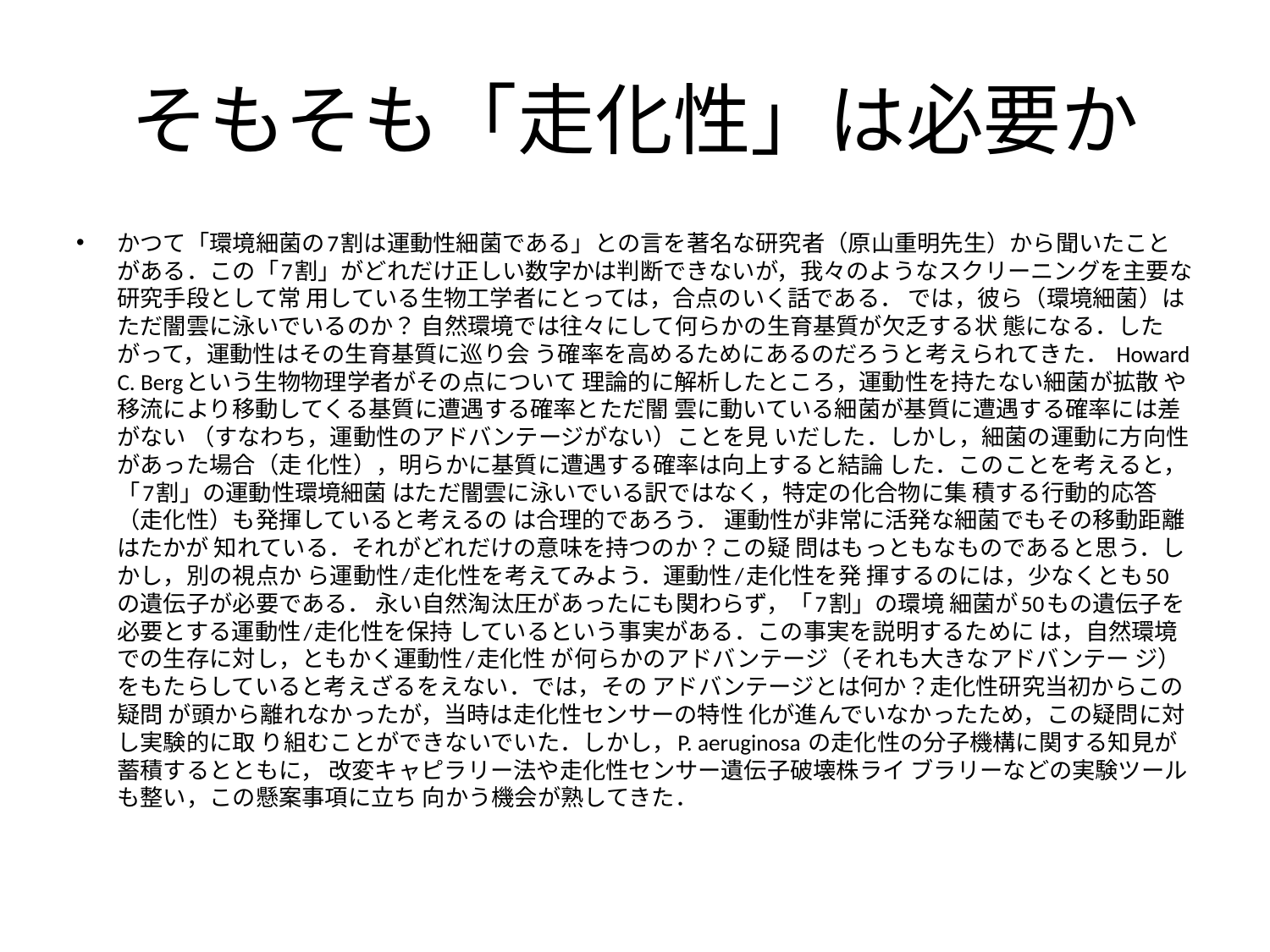

# そもそも「走化性」は必要か
かつて「環境細菌の7割は運動性細菌である」との言を著名な研究者（原山重明先生）から聞いたことがある．この「7割」がどれだけ正しい数字かは判断できないが，我々のようなスクリーニングを主要な研究手段として常 用している生物工学者にとっては，合点のいく話である． では，彼ら（環境細菌）はただ闇雲に泳いでいるのか？ 自然環境では往々にして何らかの生育基質が欠乏する状 態になる．したがって，運動性はその生育基質に巡り会 う確率を高めるためにあるのだろうと考えられてきた． Howard C. Bergという生物物理学者がその点について 理論的に解析したところ，運動性を持たない細菌が拡散 や移流により移動してくる基質に遭遇する確率とただ闇 雲に動いている細菌が基質に遭遇する確率には差がない （すなわち，運動性のアドバンテージがない）ことを見 いだした．しかし，細菌の運動に方向性があった場合（走 化性），明らかに基質に遭遇する確率は向上すると結論 した．このことを考えると，「7割」の運動性環境細菌 はただ闇雲に泳いでいる訳ではなく，特定の化合物に集 積する行動的応答（走化性）も発揮していると考えるの は合理的であろう． 運動性が非常に活発な細菌でもその移動距離はたかが 知れている．それがどれだけの意味を持つのか？この疑 問はもっともなものであると思う．しかし，別の視点か ら運動性/走化性を考えてみよう．運動性/走化性を発 揮するのには，少なくとも50の遺伝子が必要である． 永い自然淘汰圧があったにも関わらず，「7割」の環境 細菌が50もの遺伝子を必要とする運動性/走化性を保持 しているという事実がある．この事実を説明するために は，自然環境での生存に対し，ともかく運動性/走化性 が何らかのアドバンテージ（それも大きなアドバンテー ジ）をもたらしていると考えざるをえない．では，その アドバンテージとは何か？走化性研究当初からこの疑問 が頭から離れなかったが，当時は走化性センサーの特性 化が進んでいなかったため，この疑問に対し実験的に取 り組むことができないでいた．しかし，P. aeruginosa の走化性の分子機構に関する知見が蓄積するとともに， 改変キャピラリー法や走化性センサー遺伝子破壊株ライ ブラリーなどの実験ツールも整い，この懸案事項に立ち 向かう機会が熟してきた．